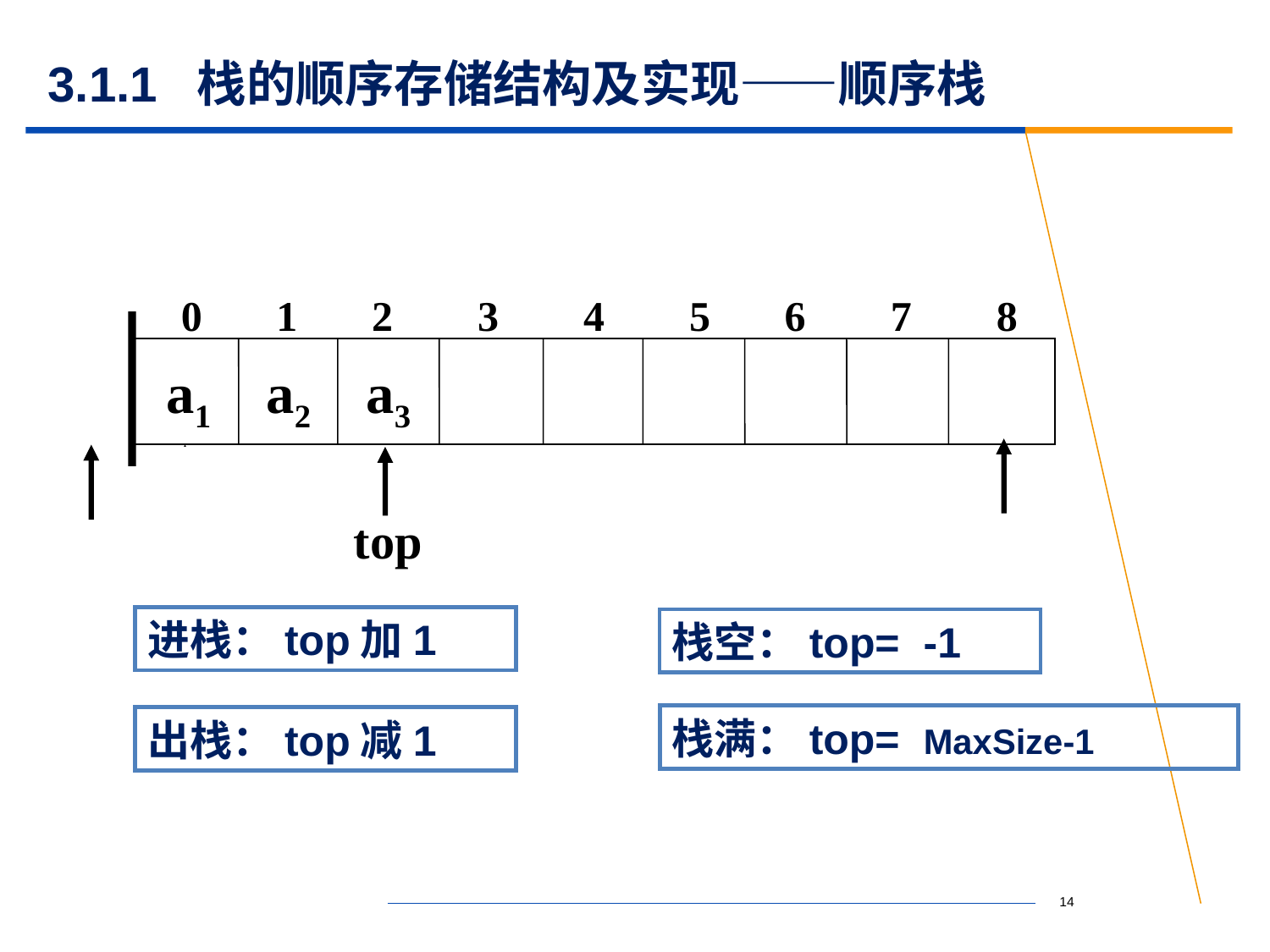

# 3.1.1  栈的顺序存储结构及实现——顺序栈
   0       1       2        3        4        5       6        7        8

a1
a2
a3

top

top

top

进栈：top加1
栈空：top=  -1
栈满：top=  MaxSize-1
出栈：top减1